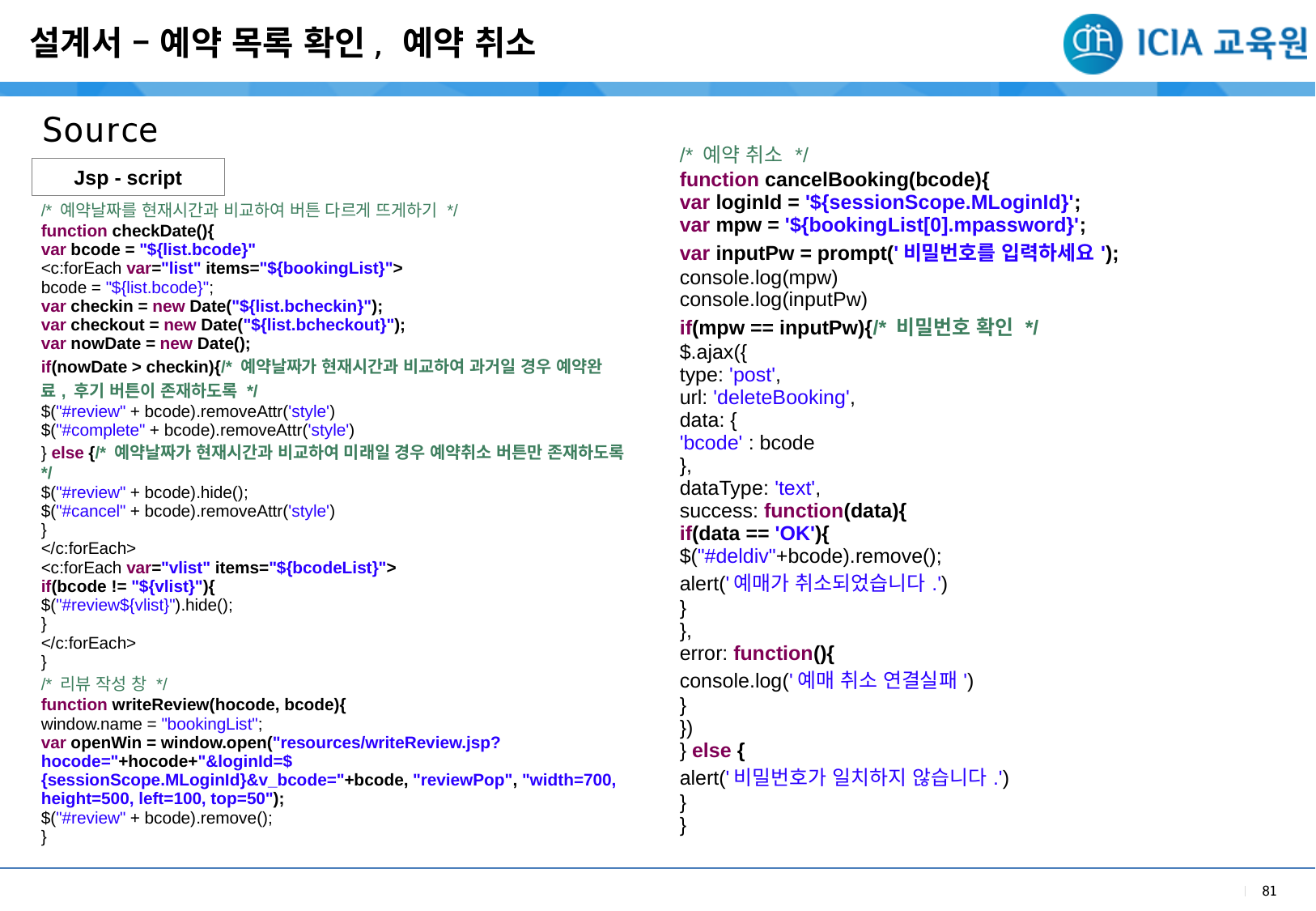

설계서 – 예약 목록 확인, 예약 취소
Source
| /\* 예약 취소 \*/ function cancelBooking(bcode){ var loginId = '${sessionScope.MLoginId}'; var mpw = '${bookingList[0].mpassword}'; var inputPw = prompt('비밀번호를 입력하세요'); console.log(mpw) console.log(inputPw) if(mpw == inputPw){/\* 비밀번호 확인 \*/ $.ajax({ type: 'post', url: 'deleteBooking', data: { 'bcode' : bcode }, dataType: 'text', success: function(data){ if(data == 'OK'){ $("#deldiv"+bcode).remove(); alert('예매가 취소되었습니다.') } }, error: function(){ console.log('예매 취소 연결실패') } }) } else { alert('비밀번호가 일치하지 않습니다.') } } |
| --- |
|  |
|  |
Jsp - script
| /\* 예약날짜를 현재시간과 비교하여 버튼 다르게 뜨게하기 \*/ function checkDate(){ var bcode = "${list.bcode}" <c:forEach var="list" items="${bookingList}"> bcode = "${list.bcode}"; var checkin = new Date("${list.bcheckin}"); var checkout = new Date("${list.bcheckout}"); var nowDate = new Date(); if(nowDate > checkin){/\* 예약날짜가 현재시간과 비교하여 과거일 경우 예약완료, 후기 버튼이 존재하도록 \*/ $("#review" + bcode).removeAttr('style') $("#complete" + bcode).removeAttr('style') } else {/\* 예약날짜가 현재시간과 비교하여 미래일 경우 예약취소 버튼만 존재하도록 \*/ $("#review" + bcode).hide(); $("#cancel" + bcode).removeAttr('style') } </c:forEach> <c:forEach var="vlist" items="${bcodeList}"> if(bcode != "${vlist}"){ $("#review${vlist}").hide(); } </c:forEach> } /\* 리뷰 작성 창 \*/ function writeReview(hocode, bcode){ window.name = "bookingList"; var openWin = window.open("resources/writeReview.jsp?hocode="+hocode+"&loginId=${sessionScope.MLoginId}&v\_bcode="+bcode, "reviewPop", "width=700, height=500, left=100, top=50"); $("#review" + bcode).remove(); } |
| --- |
|  |
|  |